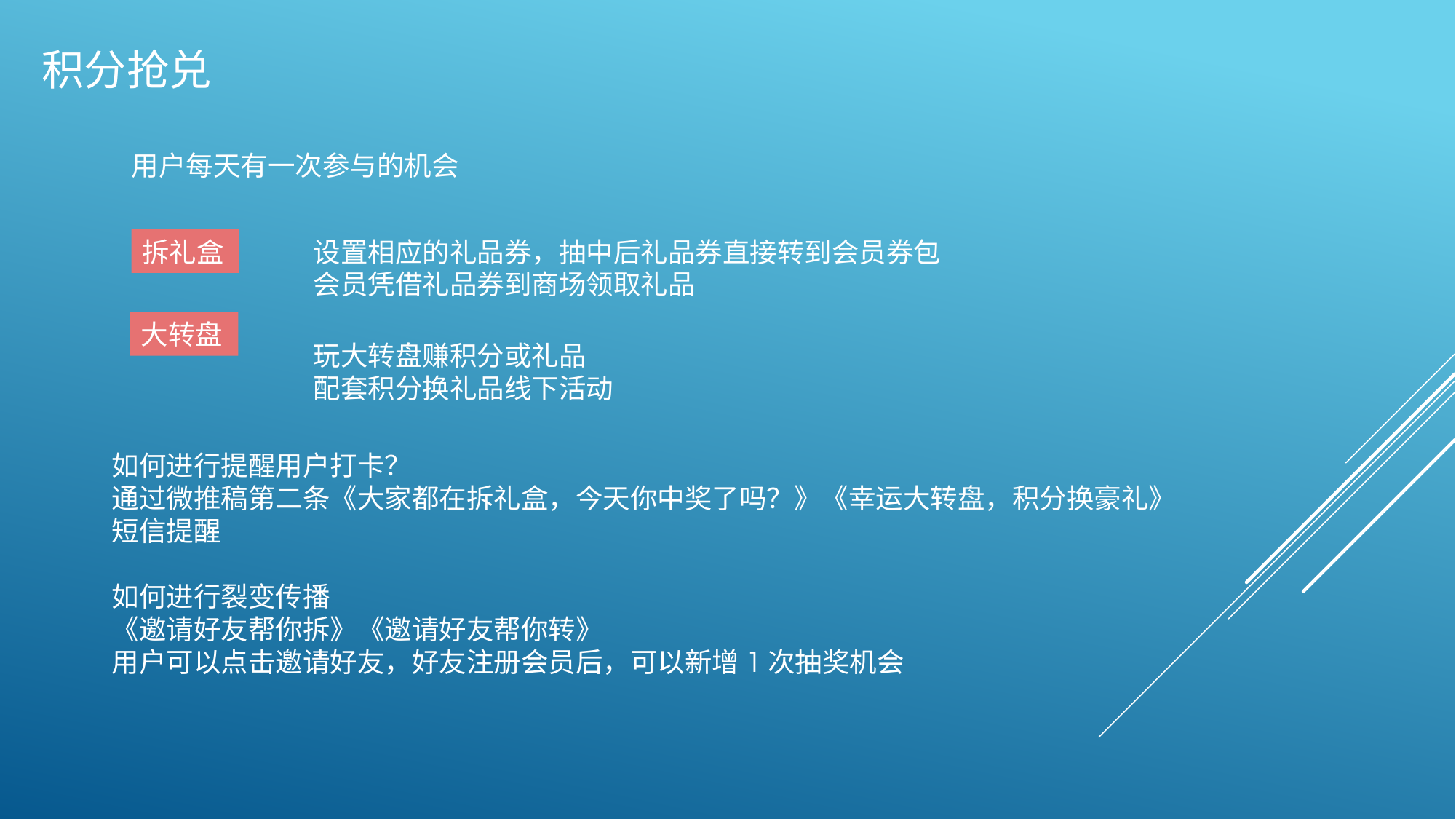

积分抢兑
用户每天有一次参与的机会
拆礼盒
设置相应的礼品券，抽中后礼品券直接转到会员券包
会员凭借礼品券到商场领取礼品

大转盘
玩大转盘赚积分或礼品
配套积分换礼品线下活动
如何进行提醒用户打卡？
通过微推稿第二条《大家都在拆礼盒，今天你中奖了吗？》《幸运大转盘，积分换豪礼》
短信提醒

如何进行裂变传播
《邀请好友帮你拆》《邀请好友帮你转》
用户可以点击邀请好友，好友注册会员后，可以新增1次抽奖机会